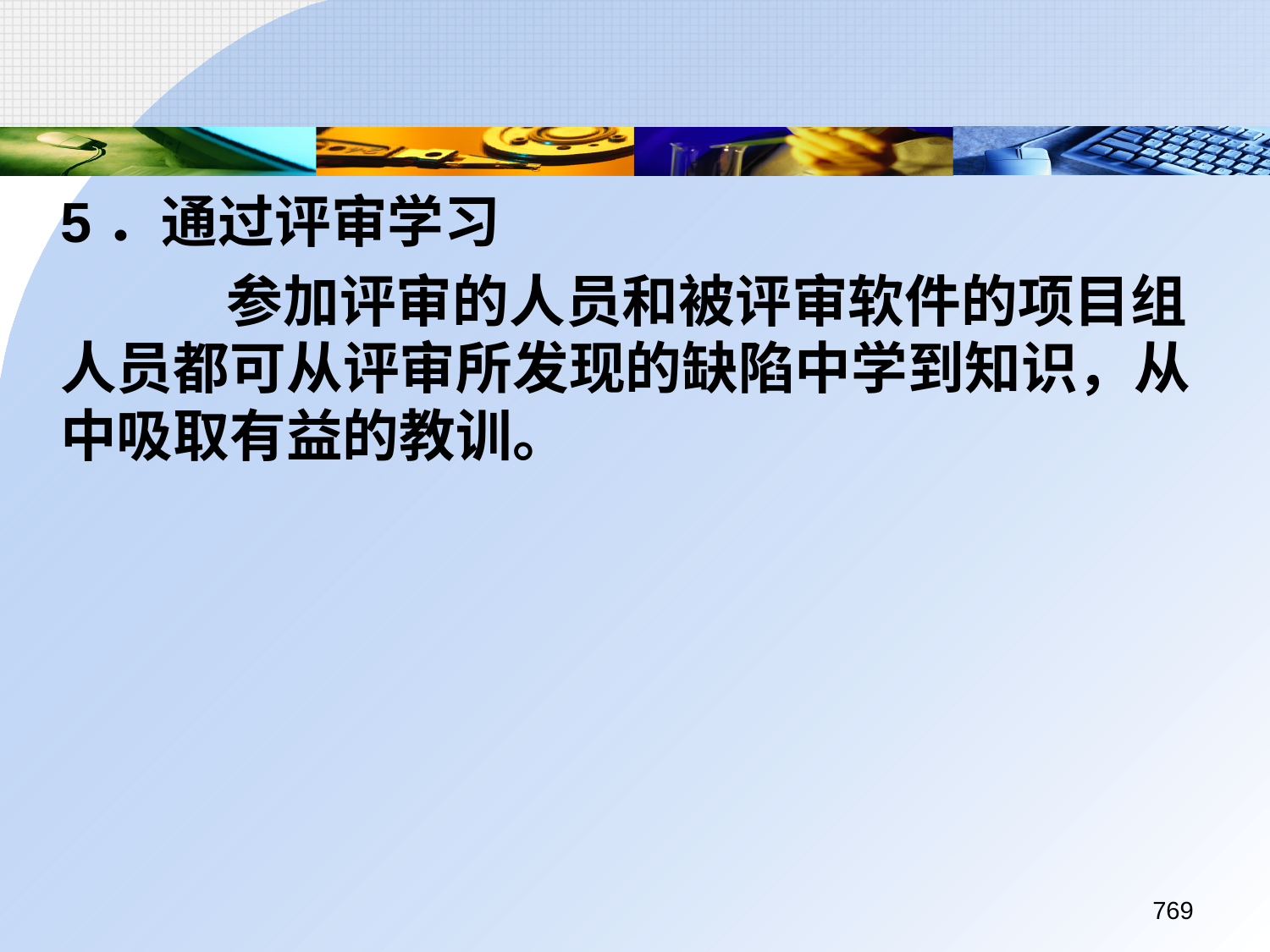

5．通过评审学习
		  参加评审的人员和被评审软件的项目组人员都可从评审所发现的缺陷中学到知识，从中吸取有益的教训。

769